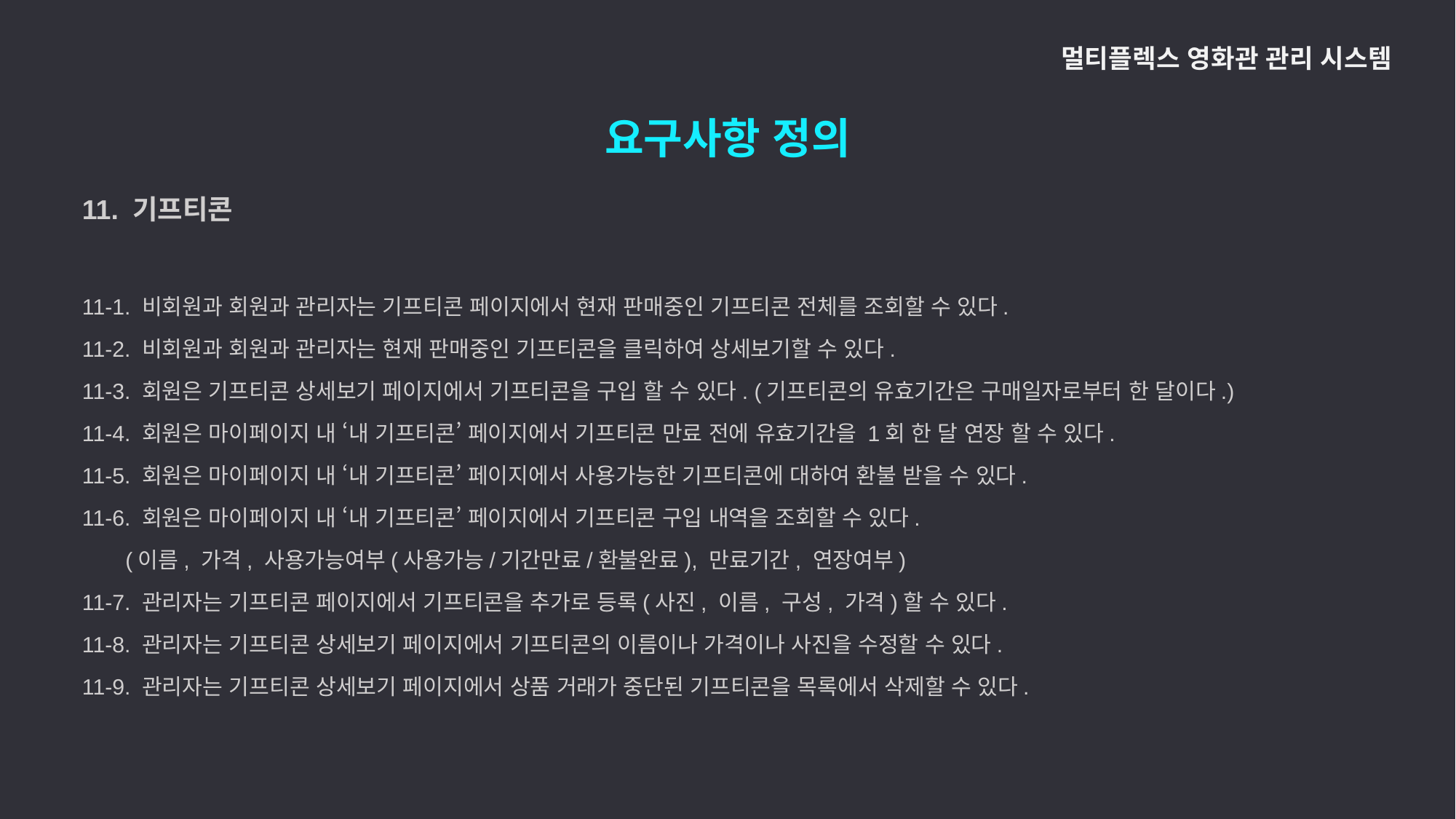

멀티플렉스 영화관 관리 시스템
요구사항 정의
11. 기프티콘

11-1. 비회원과 회원과 관리자는 기프티콘 페이지에서 현재 판매중인 기프티콘 전체를 조회할 수 있다.
11-2. 비회원과 회원과 관리자는 현재 판매중인 기프티콘을 클릭하여 상세보기할 수 있다.
11-3. 회원은 기프티콘 상세보기 페이지에서 기프티콘을 구입 할 수 있다. (기프티콘의 유효기간은 구매일자로부터 한 달이다.)
11-4. 회원은 마이페이지 내 ‘내 기프티콘’ 페이지에서 기프티콘 만료 전에 유효기간을 1회 한 달 연장 할 수 있다.
11-5. 회원은 마이페이지 내 ‘내 기프티콘’ 페이지에서 사용가능한 기프티콘에 대하여 환불 받을 수 있다.
11-6. 회원은 마이페이지 내 ‘내 기프티콘’ 페이지에서 기프티콘 구입 내역을 조회할 수 있다.
       (이름, 가격, 사용가능여부(사용가능/기간만료/환불완료), 만료기간, 연장여부)
11-7. 관리자는 기프티콘 페이지에서 기프티콘을 추가로 등록(사진, 이름, 구성, 가격)할 수 있다.
11-8. 관리자는 기프티콘 상세보기 페이지에서 기프티콘의 이름이나 가격이나 사진을 수정할 수 있다.
11-9. 관리자는 기프티콘 상세보기 페이지에서 상품 거래가 중단된 기프티콘을 목록에서 삭제할 수 있다.